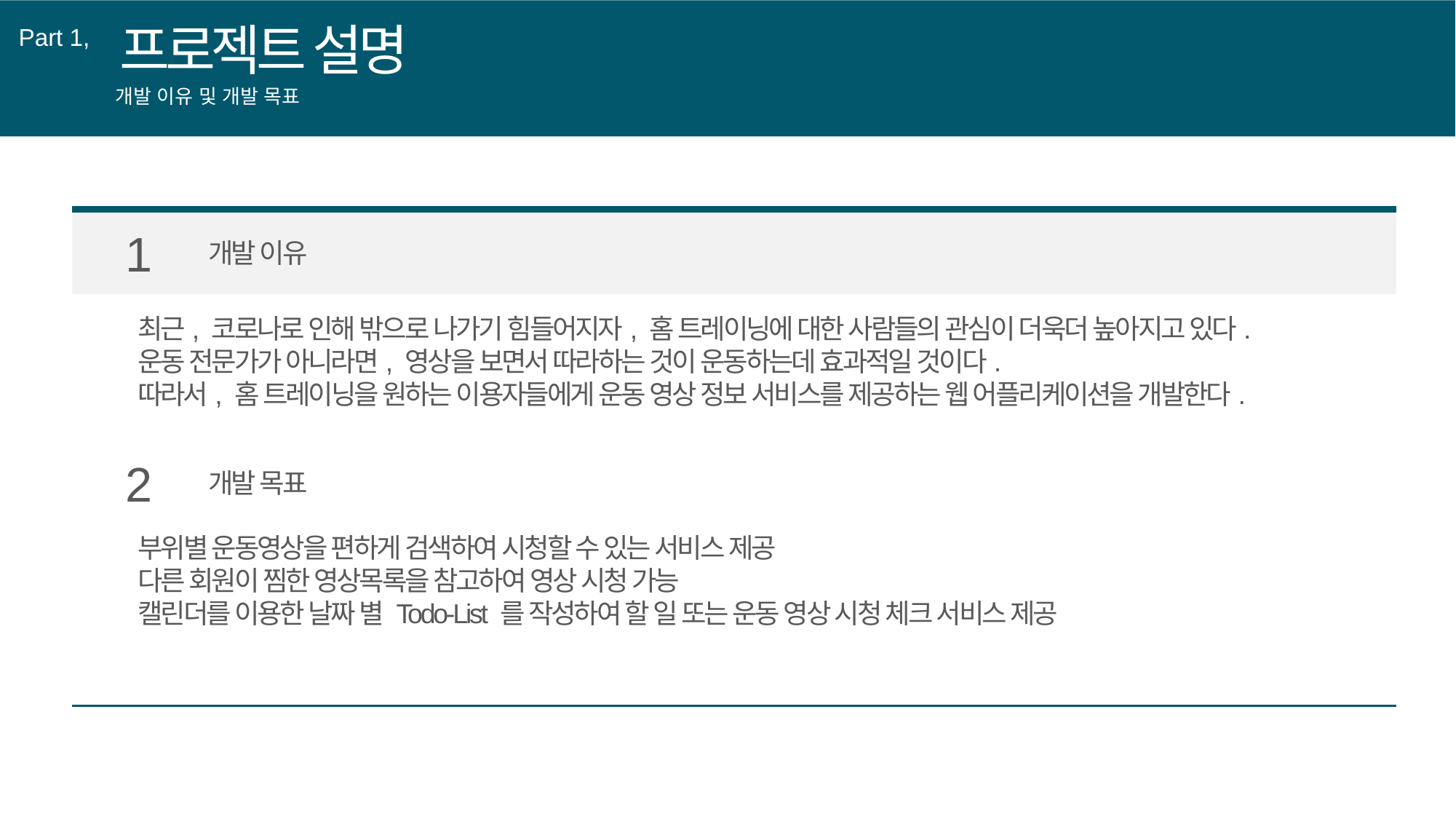

프로젝트 설명
Part 1,
개발 이유 및 개발 목표

1
개발 이유
최근, 코로나로 인해 밖으로 나가기 힘들어지자, 홈 트레이닝에 대한 사람들의 관심이 더욱더 높아지고 있다.
운동 전문가가 아니라면, 영상을 보면서 따라하는 것이 운동하는데 효과적일 것이다.
따라서, 홈 트레이닝을 원하는 이용자들에게 운동 영상 정보 서비스를 제공하는 웹 어플리케이션을 개발한다.
2
개발 목표
부위별 운동영상을 편하게 검색하여 시청할 수 있는 서비스 제공
다른 회원이 찜한 영상목록을 참고하여 영상 시청 가능
캘린더를 이용한 날짜 별 Todo-List 를 작성하여 할 일 또는 운동 영상 시청 체크 서비스 제공